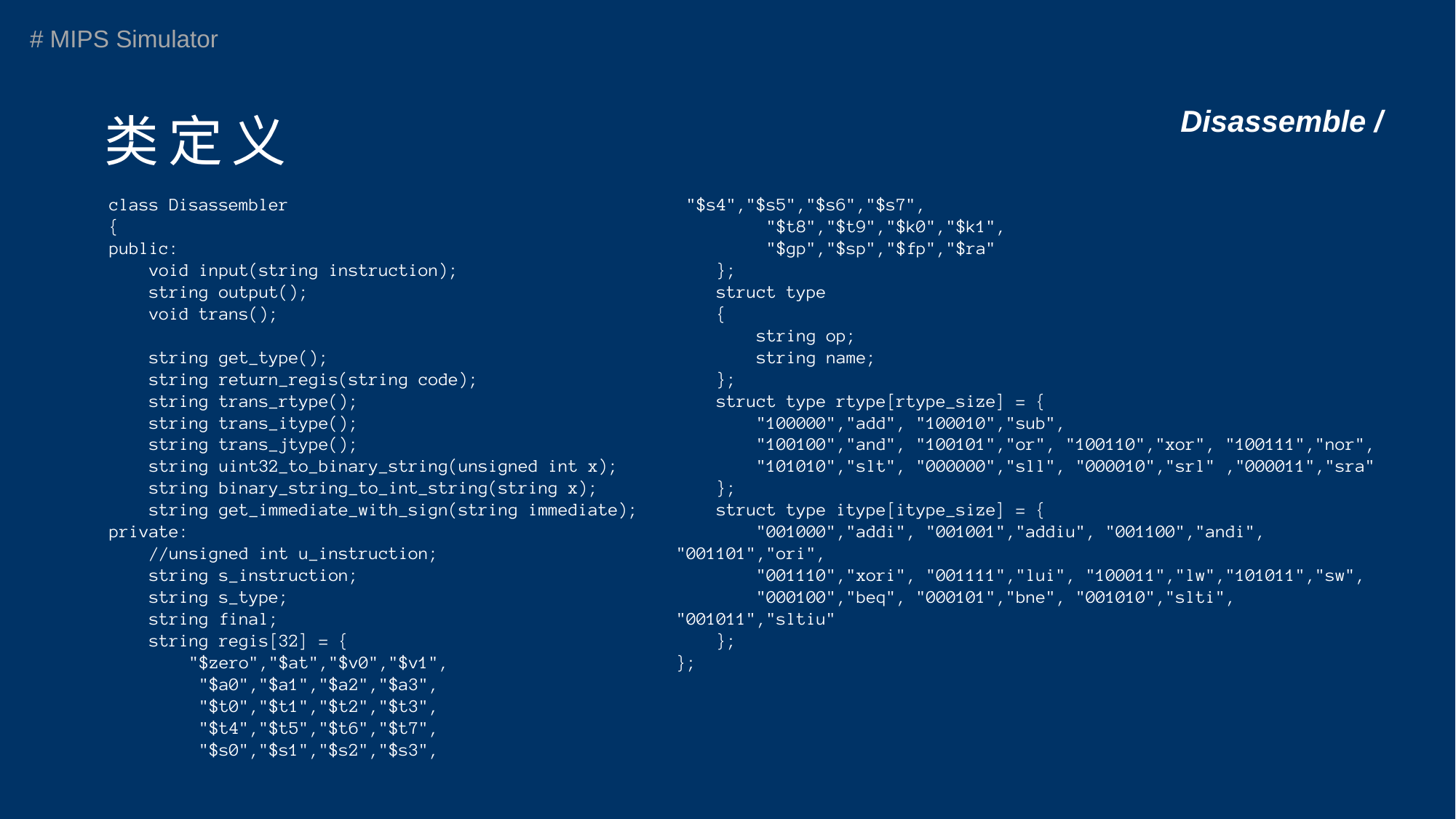

# Disassemble /
类定义
class Disassembler
{
public:
    void input(string instruction);
    string output();
    void trans();

    string get_type();
    string return_regis(string code);
    string trans_rtype();
    string trans_itype();
    string trans_jtype();
    string uint32_to_binary_string(unsigned int x);
    string binary_string_to_int_string(string x);
    string get_immediate_with_sign(string immediate);
private:
    //unsigned int u_instruction;
    string s_instruction;
    string s_type;
    string final;
    string regis[32] = {
        "$zero","$at","$v0","$v1",
         "$a0","$a1","$a2","$a3",
         "$t0","$t1","$t2","$t3",
         "$t4","$t5","$t6","$t7",
         "$s0","$s1","$s2","$s3",
 "$s4","$s5","$s6","$s7",
         "$t8","$t9","$k0","$k1",
         "$gp","$sp","$fp","$ra"
    };
    struct type
    {
        string op;
        string name;
    };
    struct type rtype[rtype_size] = {
        "100000","add", "100010","sub",
        "100100","and", "100101","or", "100110","xor", "100111","nor",
        "101010","slt", "000000","sll", "000010","srl" ,"000011","sra"
    };
    struct type itype[itype_size] = {
        "001000","addi", "001001","addiu", "001100","andi", "001101","ori",
        "001110","xori", "001111","lui", "100011","lw","101011","sw",
        "000100","beq", "000101","bne", "001010","slti", "001011","sltiu"
    };
};